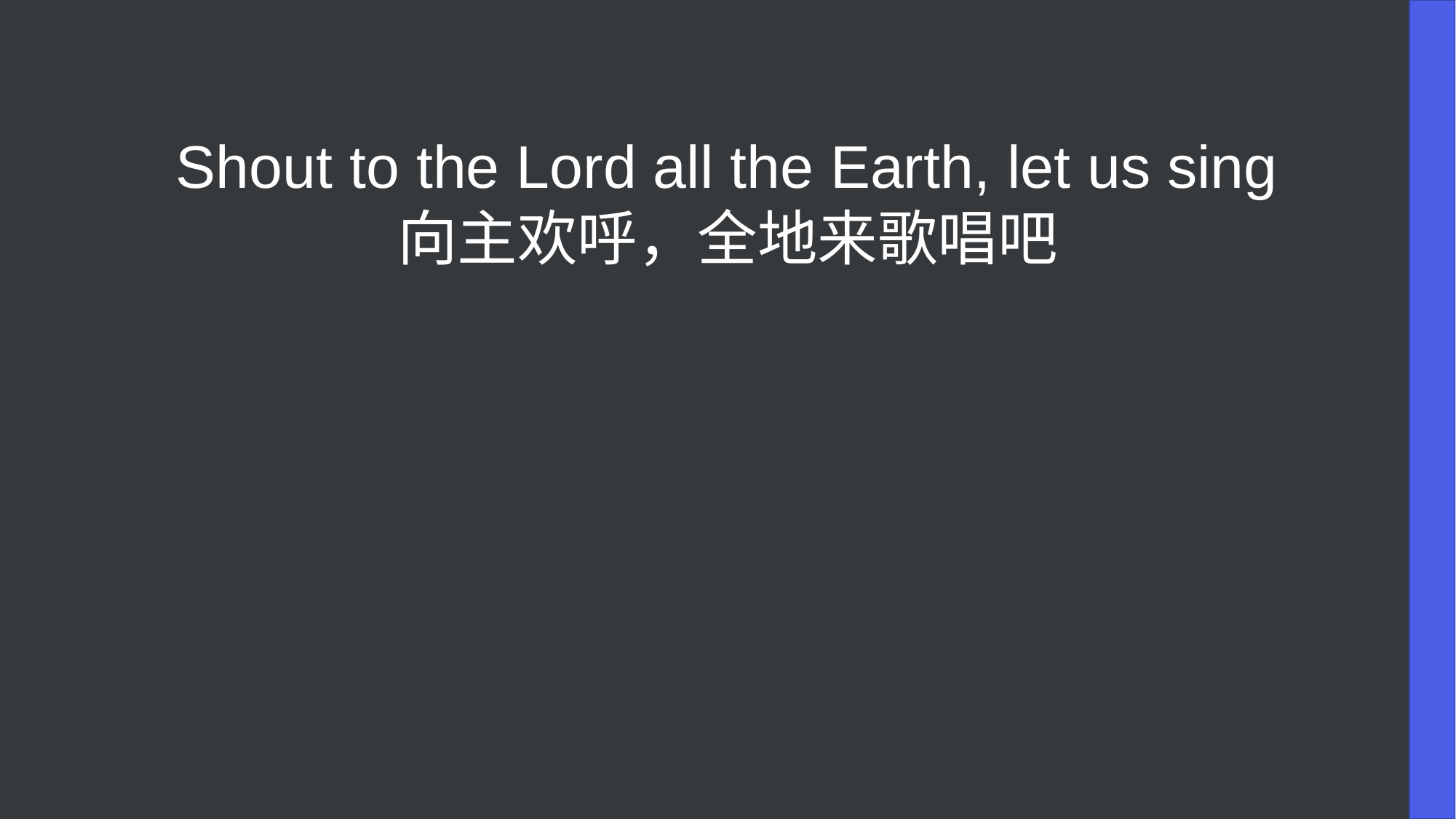

Shout to the Lord all the Earth, let us sing
向主欢呼，全地来歌唱吧